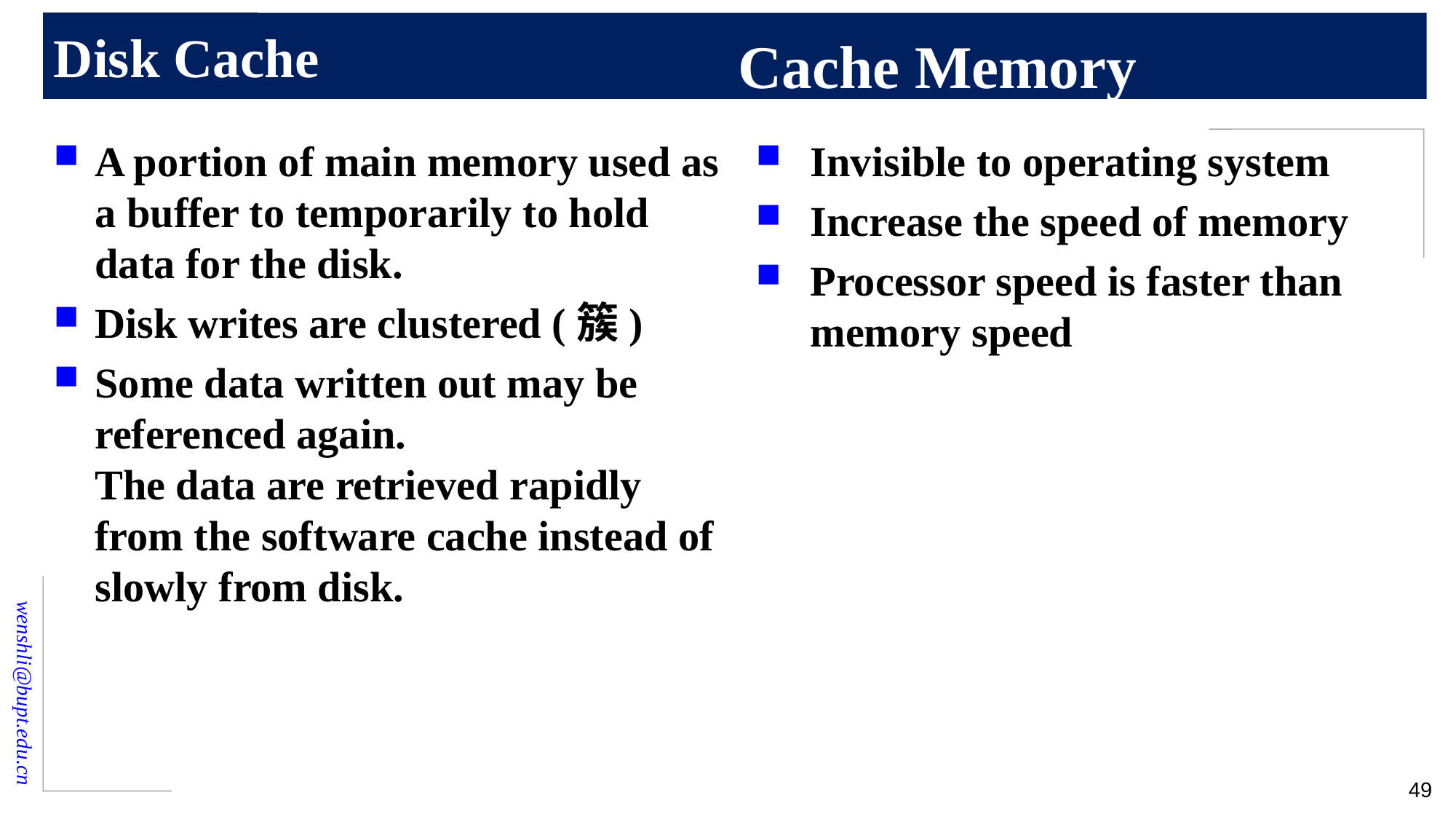

# Disk Cache
Cache Memory
A portion of main memory used as a buffer to temporarily to hold data for the disk.
Disk writes are clustered (簇)
Some data written out may be referenced again.
The data are retrieved rapidly from the software cache instead of slowly from disk.
Invisible to operating system
Increase the speed of memory
Processor speed is faster than memory speed

49